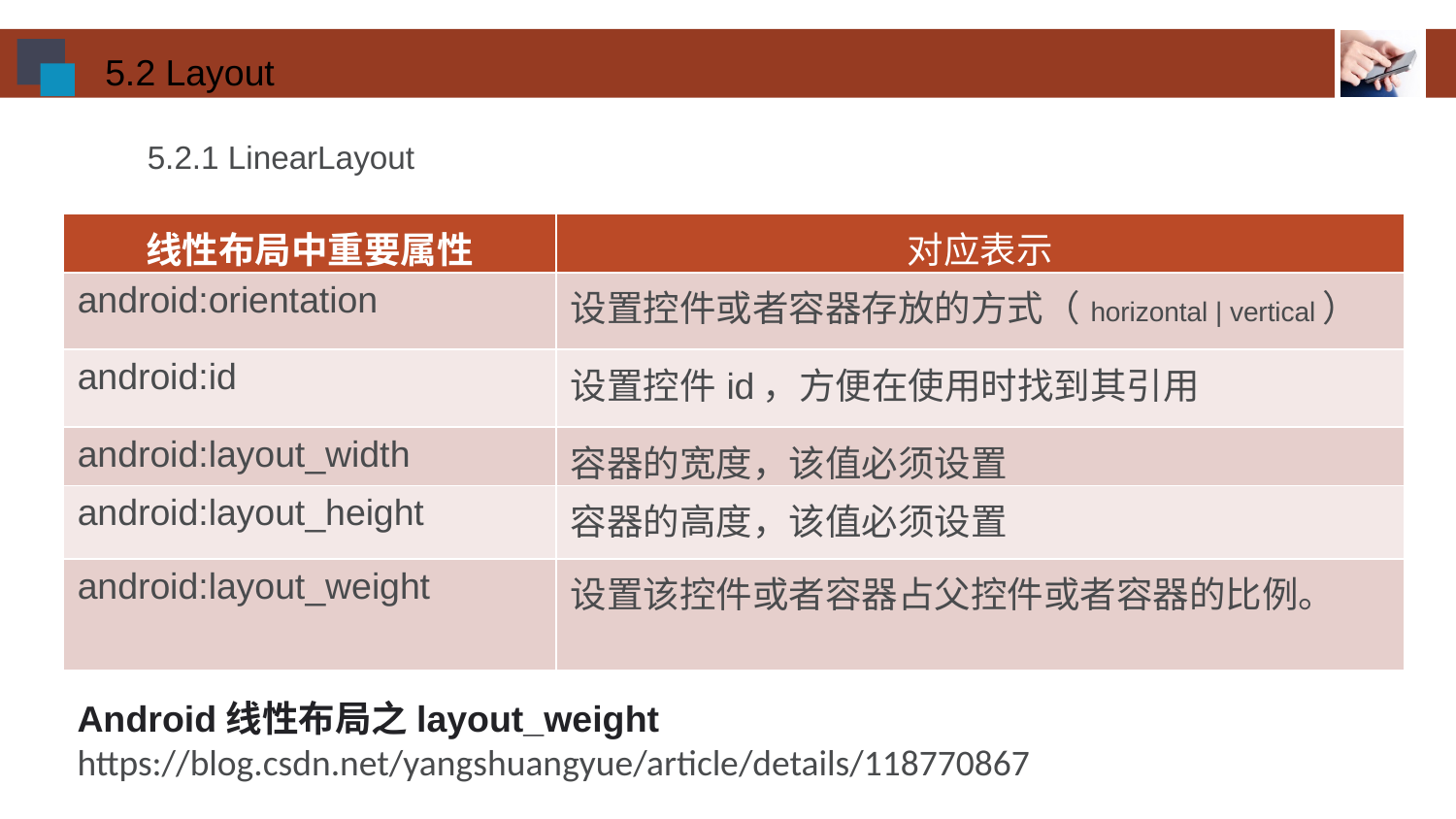

5.2 Layout

5.2.1 LinearLayout

| 线性布局中重要属性 | 对应表示 |
| --- | --- |
| android:orientation | 设置控件或者容器存放的方式（horizontal | vertical） |
| android:id | 设置控件id，方便在使用时找到其引用 |
| android:layout\_width | 容器的宽度，该值必须设置 |
| android:layout\_height | 容器的高度，该值必须设置 |
| android:layout\_weight | 设置该控件或者容器占父控件或者容器的比例。 |
Android线性布局之layout_weight
https://blog.csdn.net/yangshuangyue/article/details/118770867